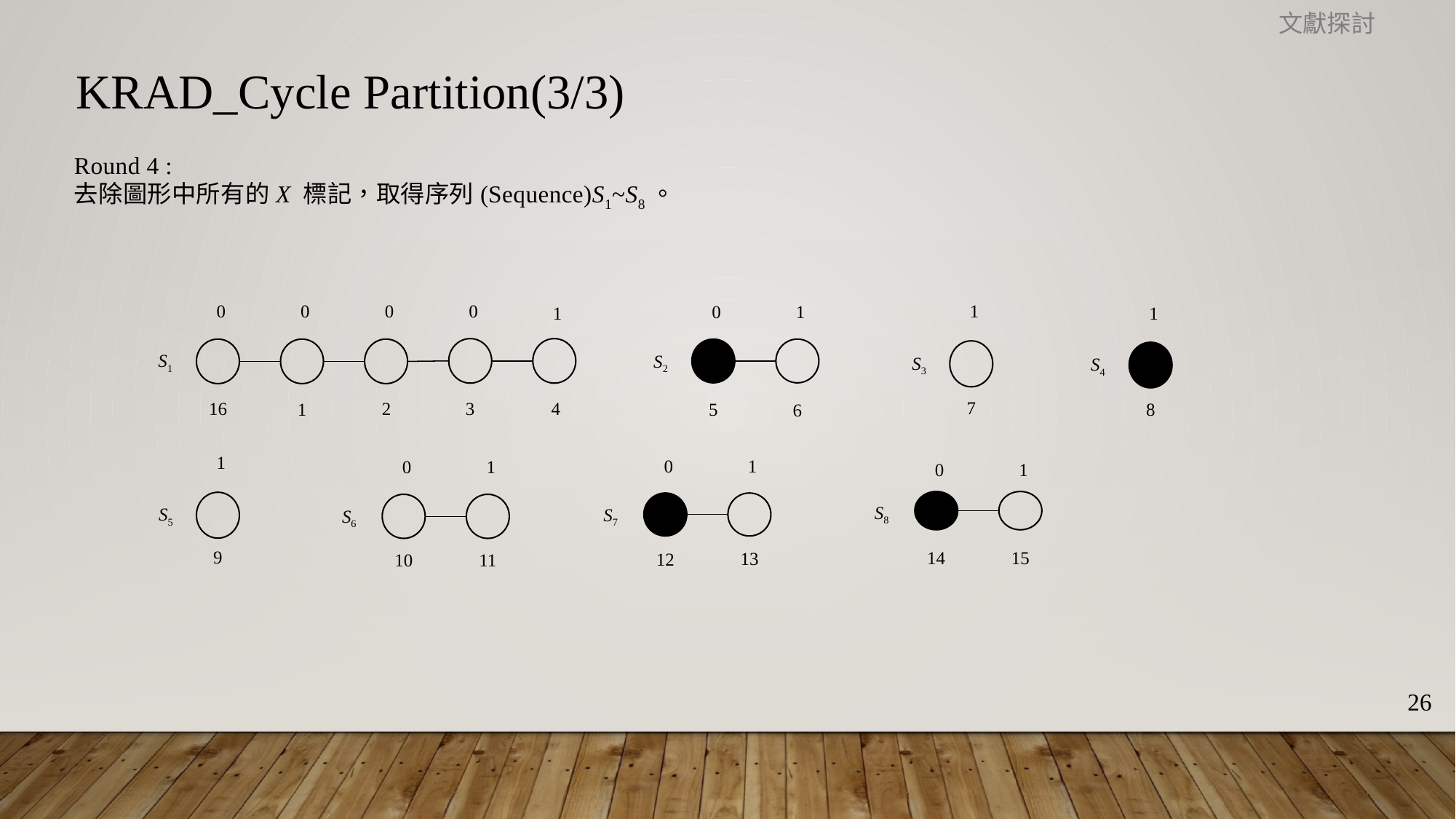

文獻探討
KRAD_Cycle Partition(3/3)
Round 4 :
去除圖形中所有的X 標記，取得序列(Sequence)S1~S8。
0
0
0
0
1

2
4
16
3
1
S1
1

S3
7
0
1

S2
5
6
1

S4
8
1

S5
9
0
1

S7
13
12
0
1

S6
11
10
0
1

S8
14
15
26